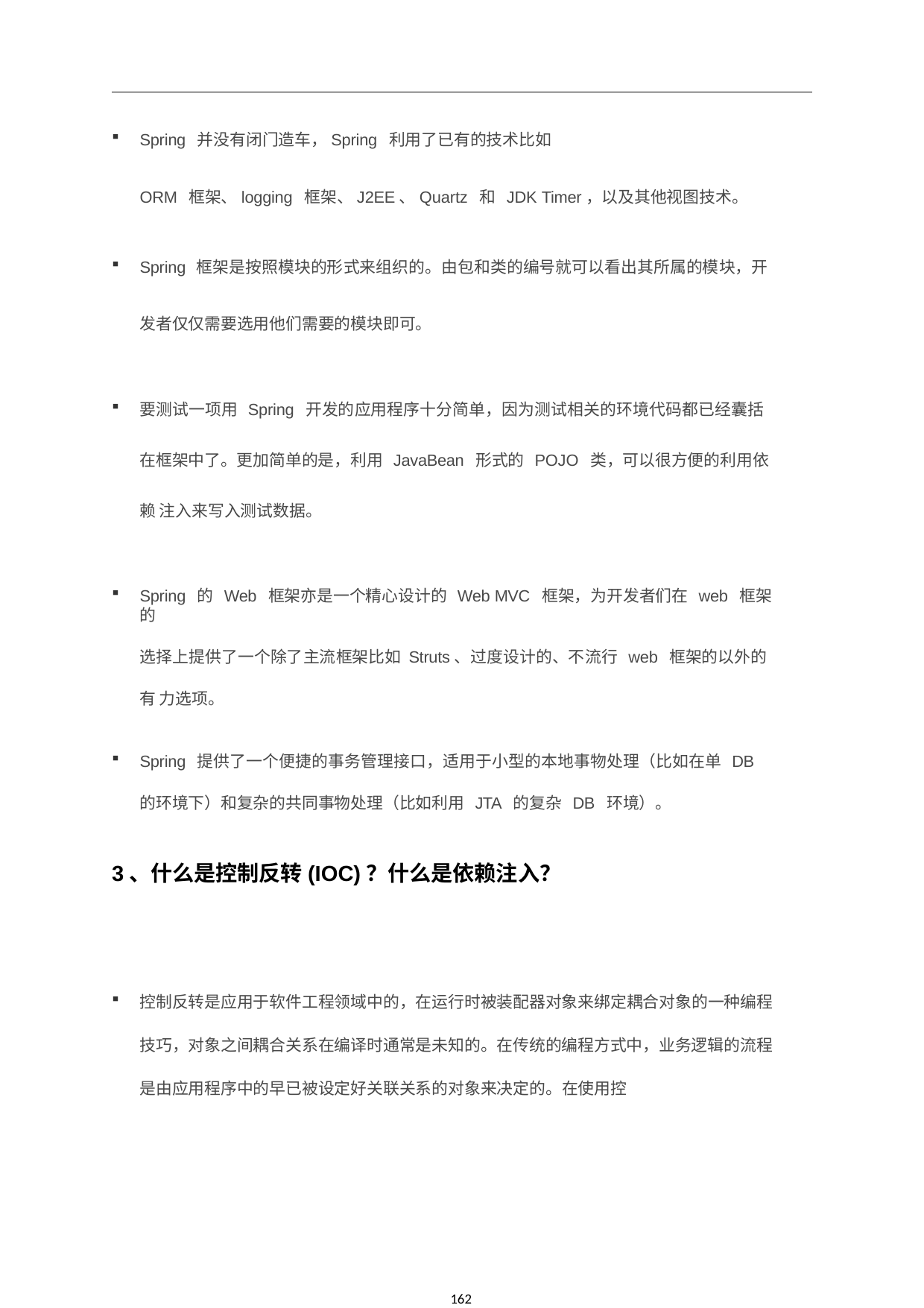

Spring 并没有闭门造车，Spring 利用了已有的技术比如

ORM 框架、logging 框架、J2EE、Quartz 和 JDK Timer，以及其他视图技术。
Spring 框架是按照模块的形式来组织的。由包和类的编号就可以看出其所属的模块，开

发者仅仅需要选用他们需要的模块即可。
要测试一项用 Spring 开发的应用程序十分简单，因为测试相关的环境代码都已经囊括
在框架中了。更加简单的是，利用 JavaBean 形式的 POJO 类，可以很方便的利用依赖 注入来写入测试数据。
Spring 的 Web 框架亦是一个精心设计的 Web MVC 框架，为开发者们在 web 框架的
选择上提供了一个除了主流框架比如 Struts、过度设计的、不流行 web 框架的以外的有 力选项。

Spring 提供了一个便捷的事务管理接口，适用于小型的本地事物处理（比如在单 DB  的环境下）和复杂的共同事物处理（比如利用 JTA 的复杂 DB 环境）。
3、什么是控制反转(IOC)？什么是依赖注入？
控制反转是应用于软件工程领域中的，在运行时被装配器对象来绑定耦合对象的一种编程
技巧，对象之间耦合关系在编译时通常是未知的。在传统的编程方式中，业务逻辑的流程 是由应用程序中的早已被设定好关联关系的对象来决定的。在使用控
162